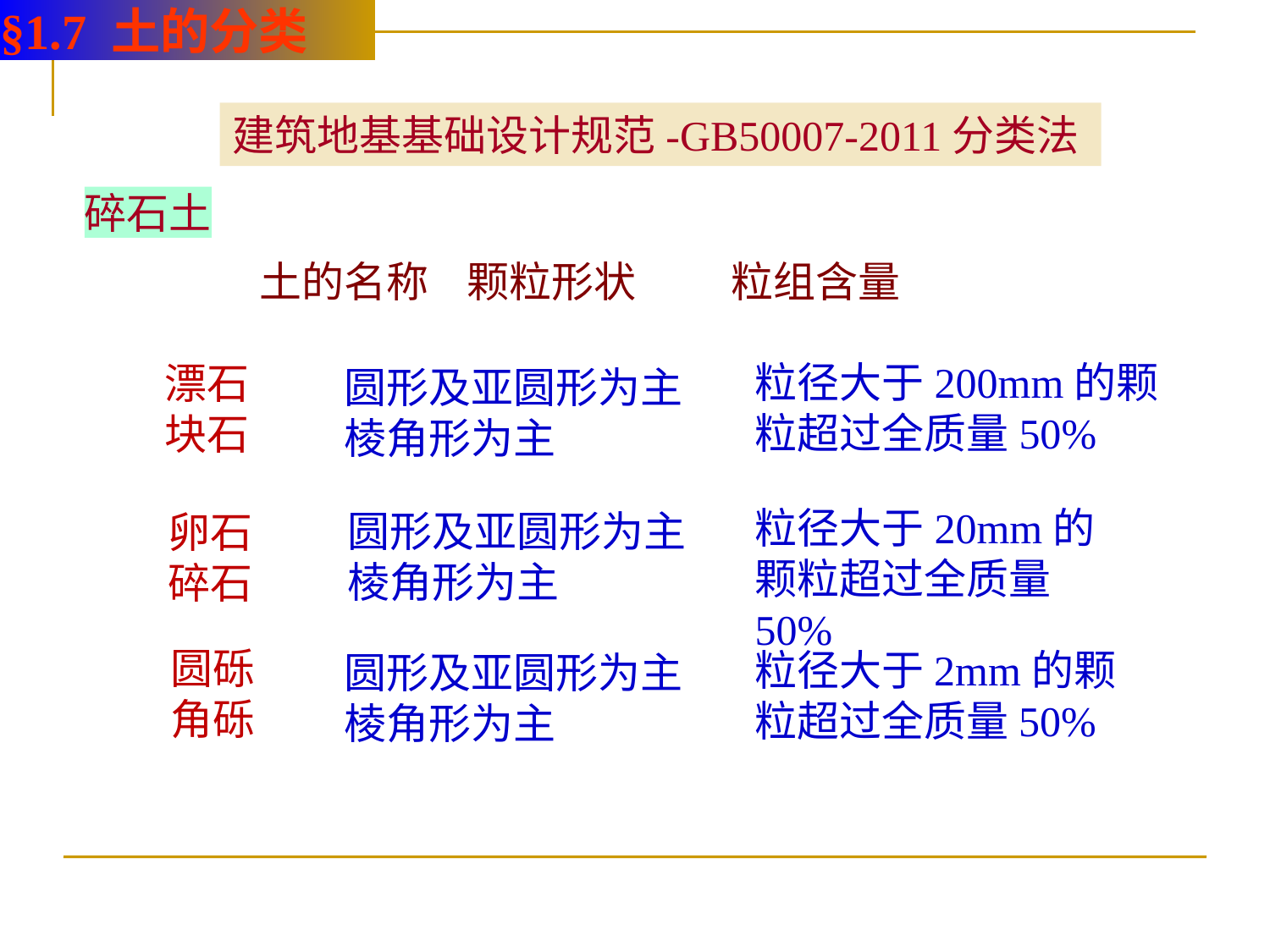

§1.7 土的分类
建筑地基基础设计规范-GB50007-2011分类法
碎石土
土的名称    颗粒形状          粒组含量
粒径大于200mm的颗粒超过全质量50%
漂石
块石
圆形及亚圆形为主
棱角形为主
粒径大于20mm的颗粒超过全质量50%
圆形及亚圆形为主
棱角形为主
卵石
碎石
圆砾
角砾
粒径大于2mm的颗粒超过全质量50%
圆形及亚圆形为主
棱角形为主
50